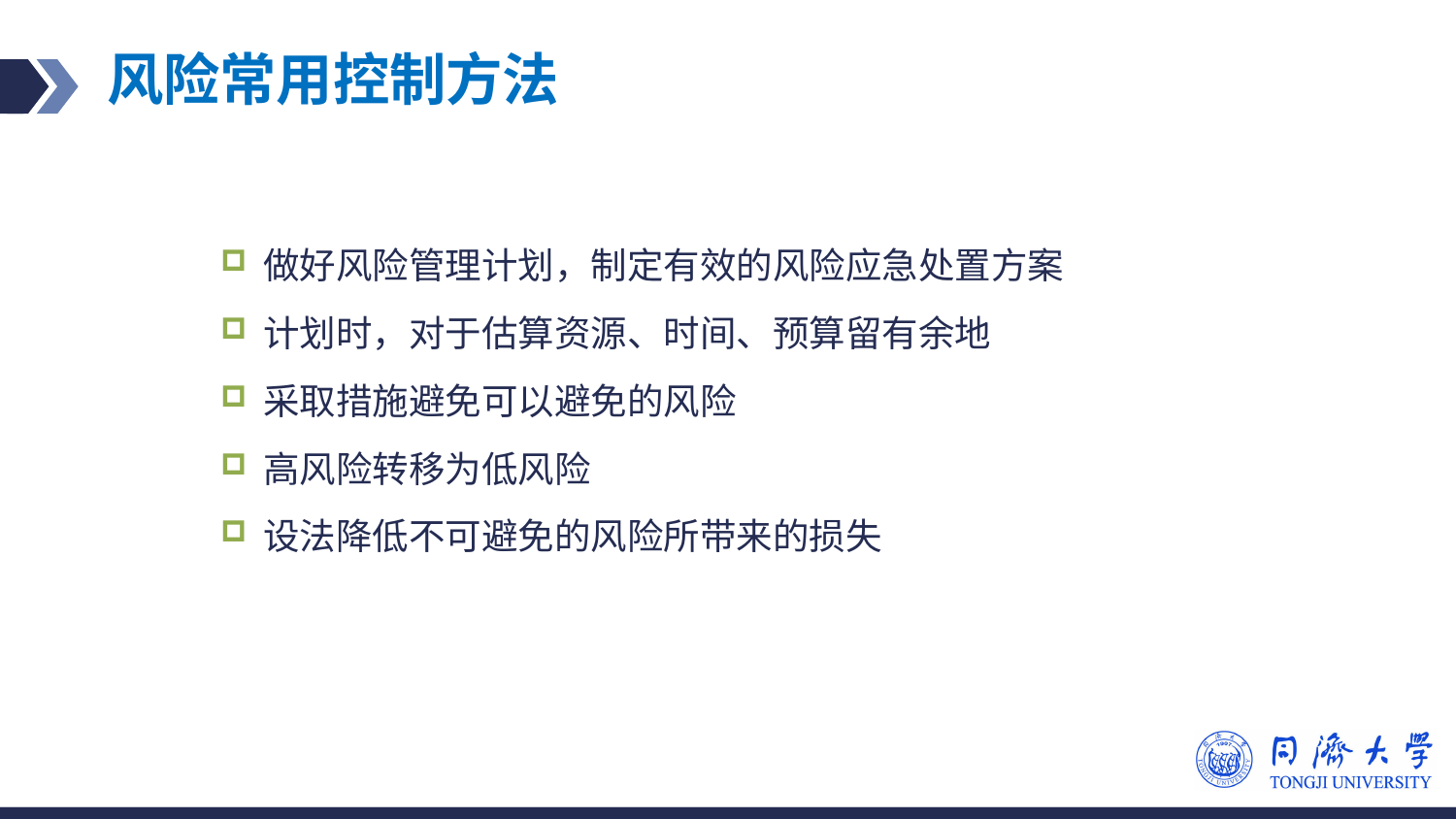

# 风险常用控制方法
做好风险管理计划，制定有效的风险应急处置方案
计划时，对于估算资源、时间、预算留有余地
采取措施避免可以避免的风险
高风险转移为低风险
设法降低不可避免的风险所带来的损失